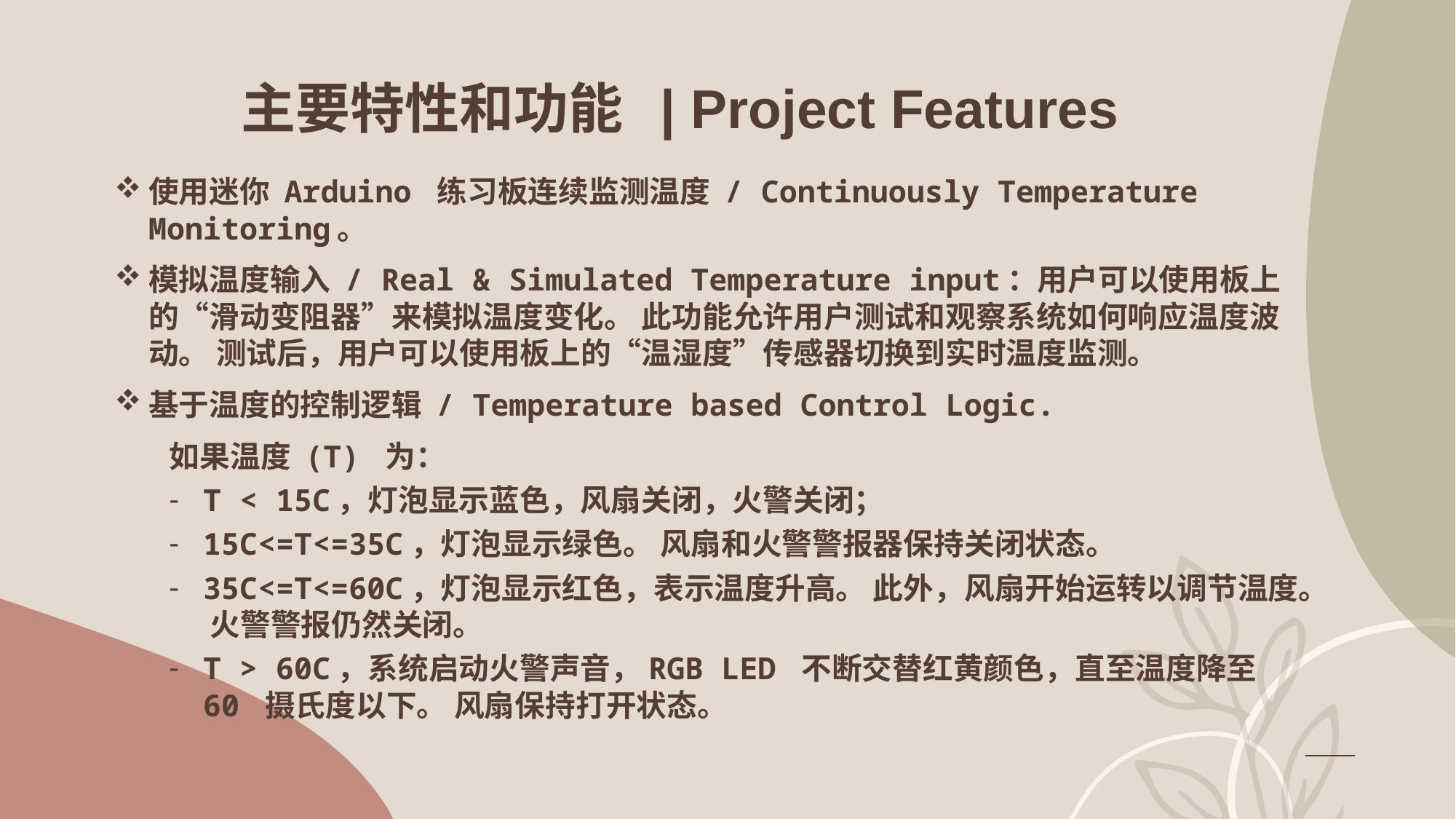

# 主要特性和功能  | Project Features
使用迷你 Arduino 练习板连续监测温度 / Continuously Temperature Monitoring。
模拟温度输入 / Real & Simulated Temperature input：用户可以使用板上的“滑动变阻器”来模拟温度变化。 此功能允许用户测试和观察系统如何响应温度波动。 测试后，用户可以使用板上的“温湿度”传感器切换到实时温度监测。
基于温度的控制逻辑 / Temperature based Control Logic.
 如果温度 (T) 为：
T < 15C，灯泡显示蓝色，风扇关闭，火警关闭；
15C<=T<=35C，灯泡显示绿色。 风扇和火警警报器保持关闭状态。
35C<=T<=60C，灯泡显示红色，表示温度升高。 此外，风扇开始运转以调节温度。 火警警报仍然关闭。
T > 60C，系统启动火警声音，RGB LED 不断交替红黄颜色，直至温度降至 60 摄氏度以下。 风扇保持打开状态。